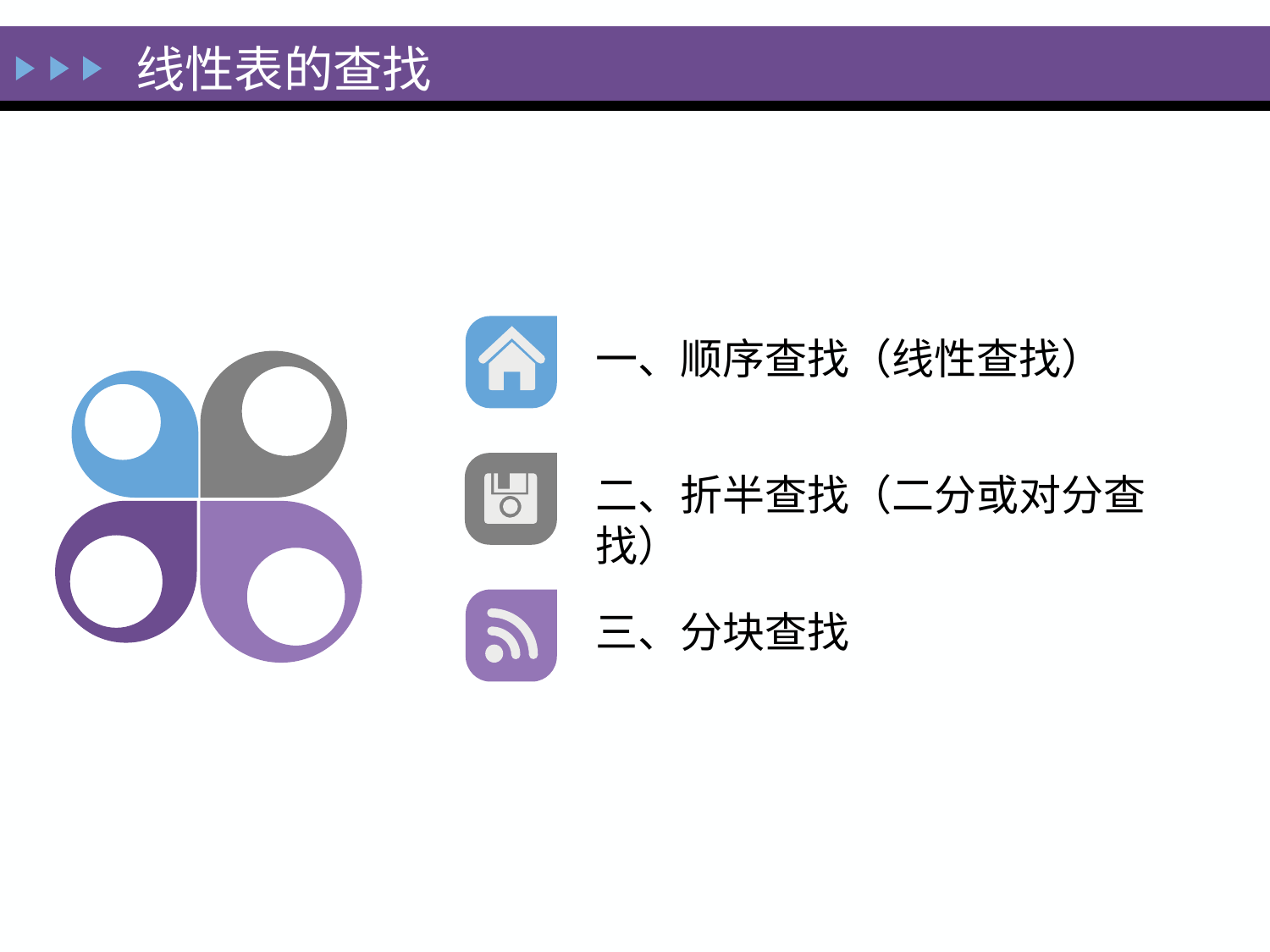

线性表的查找

一、顺序查找（线性查找）

二、折半查找（二分或对分查找）

三、分块查找